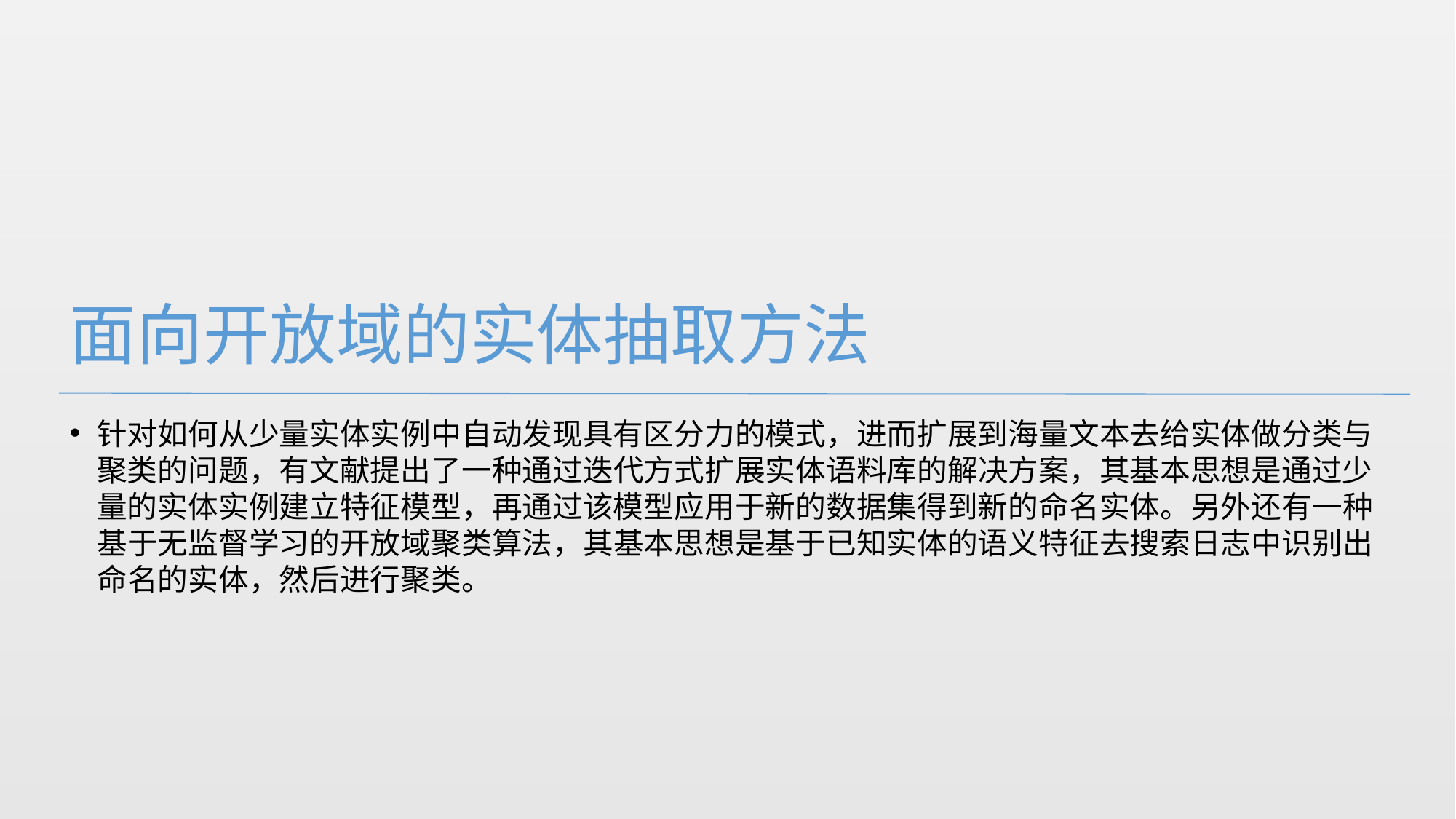

面向开放域的实体抽取方法
针对如何从少量实体实例中自动发现具有区分力的模式，进而扩展到海量文本去给实体做分类与聚类的问题，有文献提出了一种通过迭代方式扩展实体语料库的解决方案，其基本思想是通过少量的实体实例建立特征模型，再通过该模型应用于新的数据集得到新的命名实体。另外还有一种基于无监督学习的开放域聚类算法，其基本思想是基于已知实体的语义特征去搜索日志中识别出命名的实体，然后进行聚类。